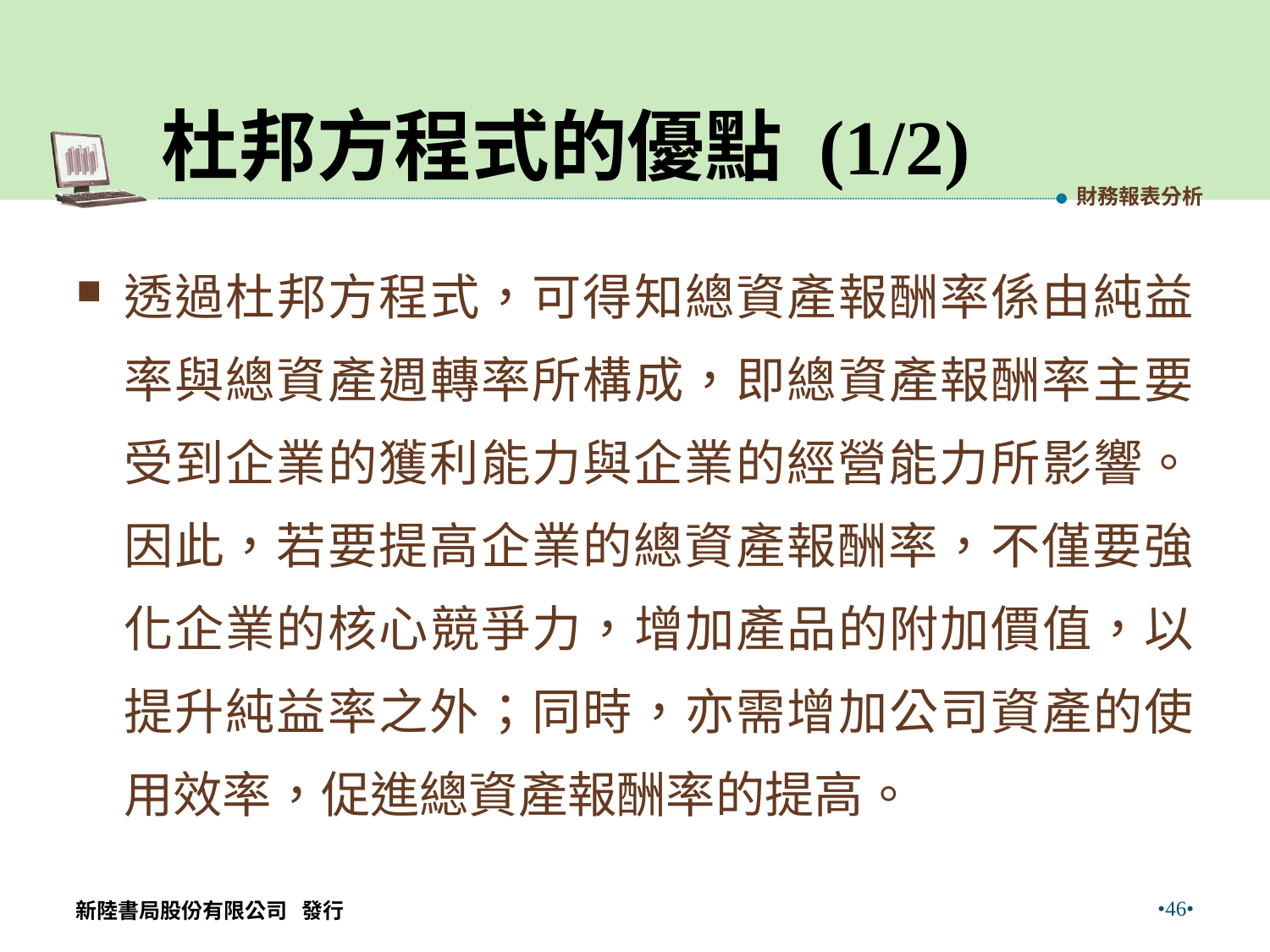

# 杜邦方程式的優點 (1/2)
財務報表分析
透過杜邦方程式，可得知總資產報酬率係由純益率與總資產週轉率所構成，即總資產報酬率主要受到企業的獲利能力與企業的經營能力所影響。因此，若要提高企業的總資產報酬率，不僅要強化企業的核心競爭力，增加產品的附加價值，以提升純益率之外；同時，亦需增加公司資產的使用效率，促進總資產報酬率的提高。
•46•